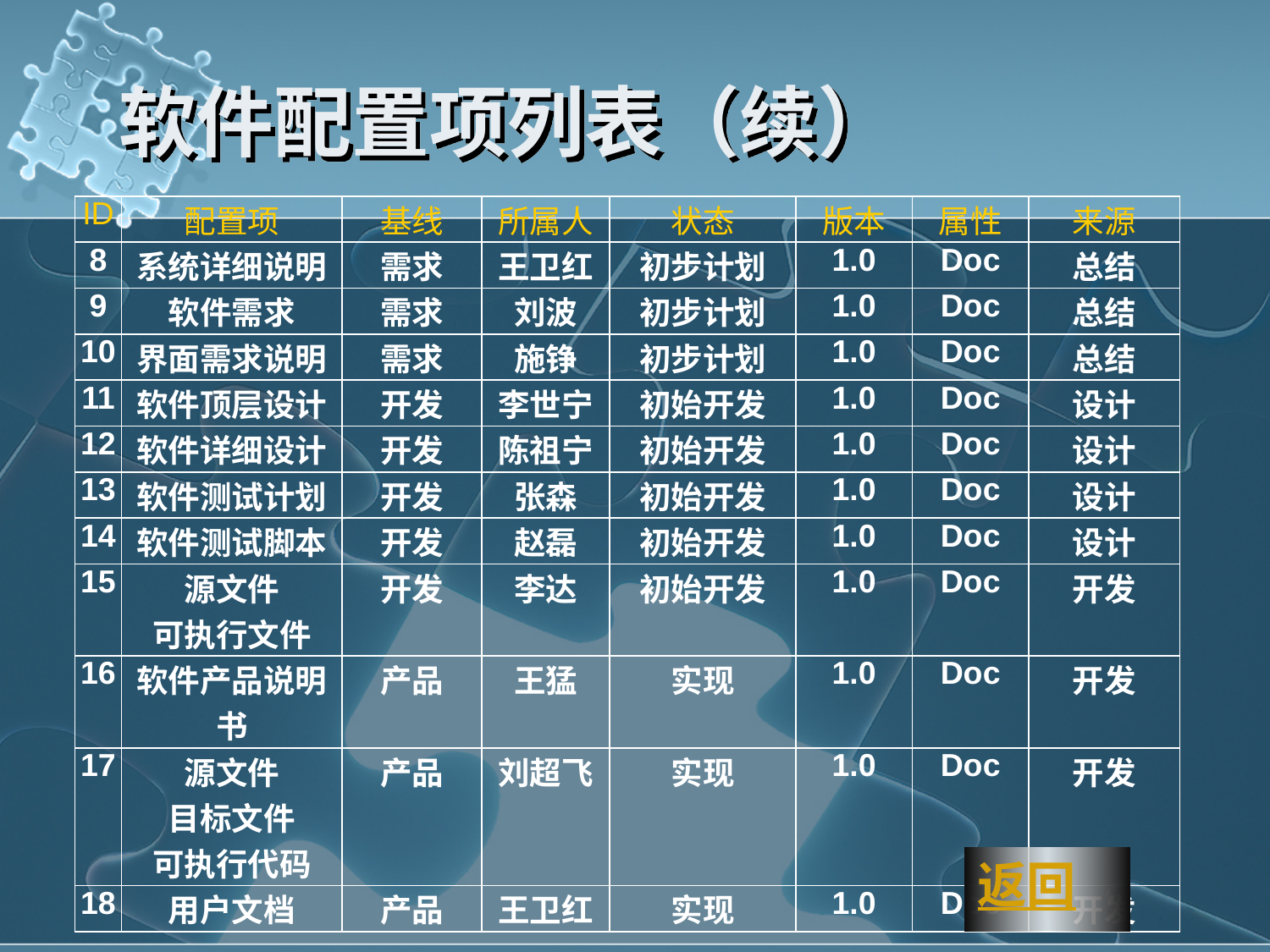

# 软件配置项列表（续）
| ID | 配置项 | 基线 | 所属人 | 状态 | 版本 | 属性 | 来源 |
| --- | --- | --- | --- | --- | --- | --- | --- |
| 8 | 系统详细说明 | 需求 | 王卫红 | 初步计划 | 1.0 | Doc | 总结 |
| 9 | 软件需求 | 需求 | 刘波 | 初步计划 | 1.0 | Doc | 总结 |
| 10 | 界面需求说明 | 需求 | 施铮 | 初步计划 | 1.0 | Doc | 总结 |
| 11 | 软件顶层设计 | 开发 | 李世宁 | 初始开发 | 1.0 | Doc | 设计 |
| 12 | 软件详细设计 | 开发 | 陈祖宁 | 初始开发 | 1.0 | Doc | 设计 |
| 13 | 软件测试计划 | 开发 | 张森 | 初始开发 | 1.0 | Doc | 设计 |
| 14 | 软件测试脚本 | 开发 | 赵磊 | 初始开发 | 1.0 | Doc | 设计 |
| 15 | 源文件 可执行文件 | 开发 | 李达 | 初始开发 | 1.0 | Doc | 开发 |
| 16 | 软件产品说明书 | 产品 | 王猛 | 实现 | 1.0 | Doc | 开发 |
| 17 | 源文件 目标文件 可执行代码 | 产品 | 刘超飞 | 实现 | 1.0 | Doc | 开发 |
| 18 | 用户文档 | 产品 | 王卫红 | 实现 | 1.0 | Doc | 开发 |
返回